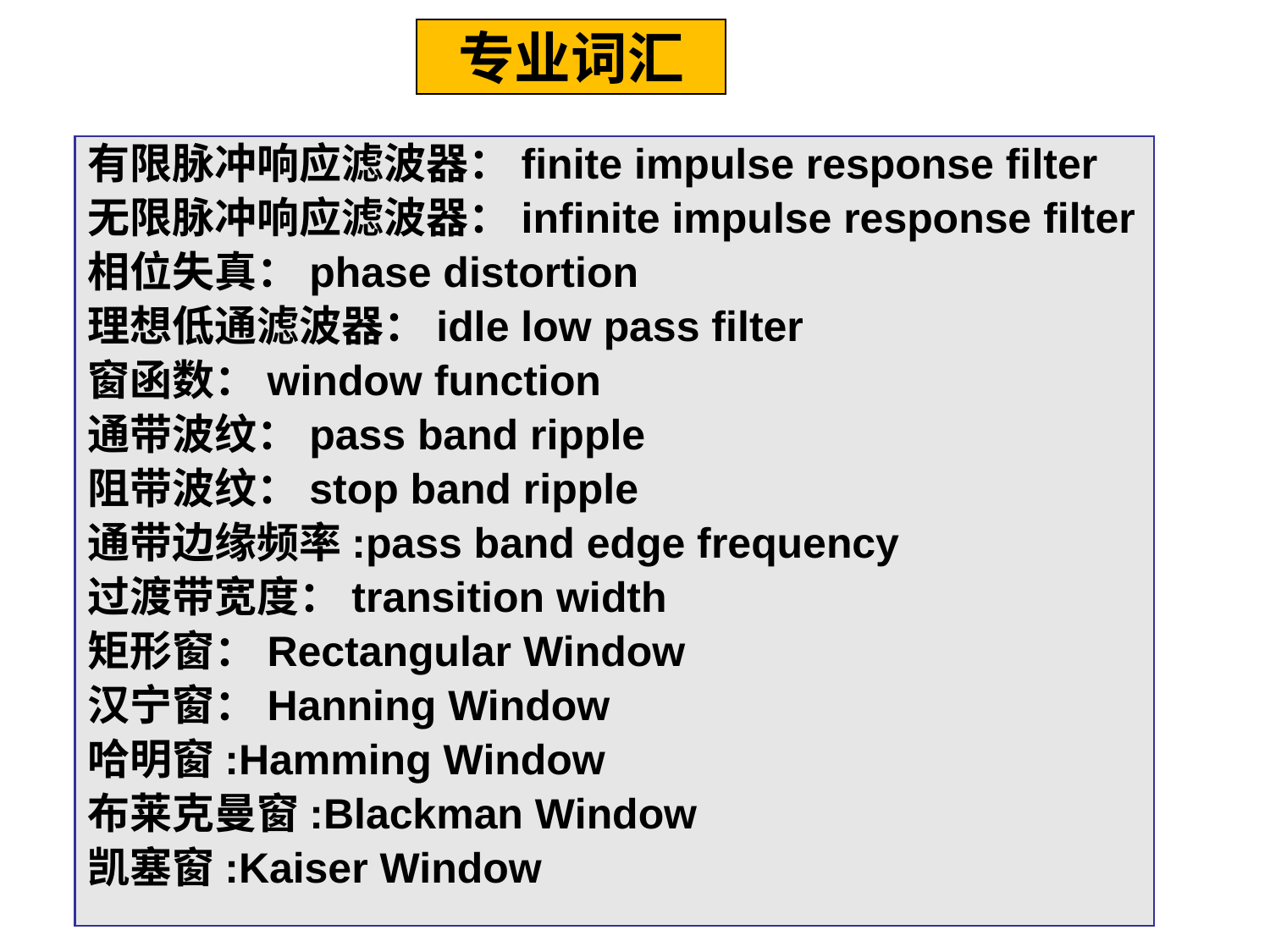

# 专业词汇
有限脉冲响应滤波器：finite impulse response filter
无限脉冲响应滤波器：infinite impulse response filter
相位失真：phase distortion
理想低通滤波器：idle low pass filter
窗函数：window function
通带波纹：pass band ripple
阻带波纹：stop band ripple
通带边缘频率:pass band edge frequency
过渡带宽度：transition width
矩形窗：Rectangular Window
汉宁窗：Hanning Window
哈明窗:Hamming Window
布莱克曼窗:Blackman Window
凯塞窗:Kaiser Window